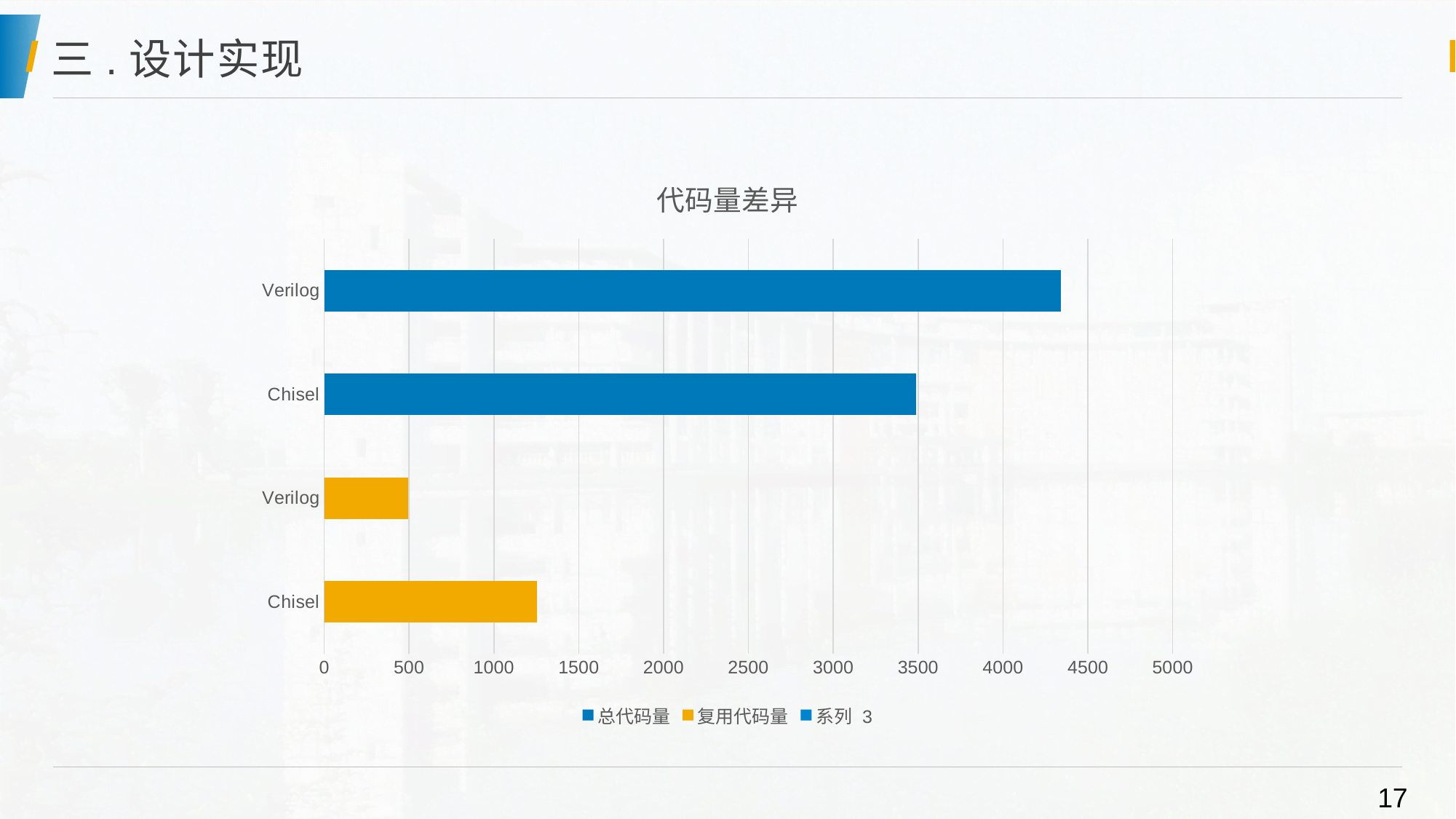

# 三.设计实现

### Chart: 代码量差异

| Category | 总代码量 | 复用代码量 | 系列 3 |
|---|---|---|---|
| Chisel | 0.0 | 1256.0 | 0.0 |
| Verilog | 0.0 | 495.0 | 0.0 |
| Chisel | 3487.0 | None | None |
| Verilog | 4343.0 | None | None |
17